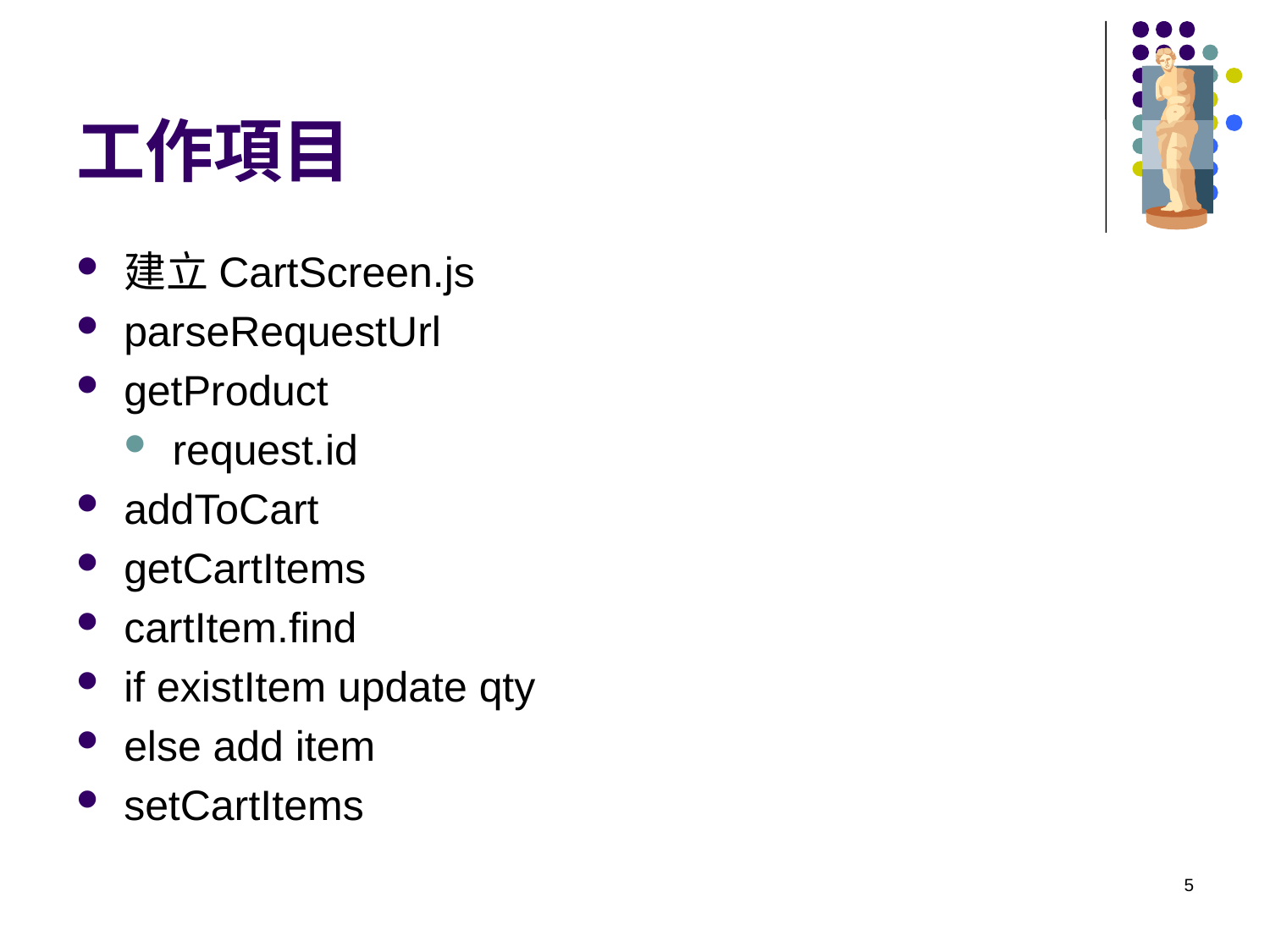

# 工作項目
建立CartScreen.js
parseRequestUrl
getProduct
request.id
addToCart
getCartItems
cartItem.find
if existItem update qty
else add item
setCartItems
5